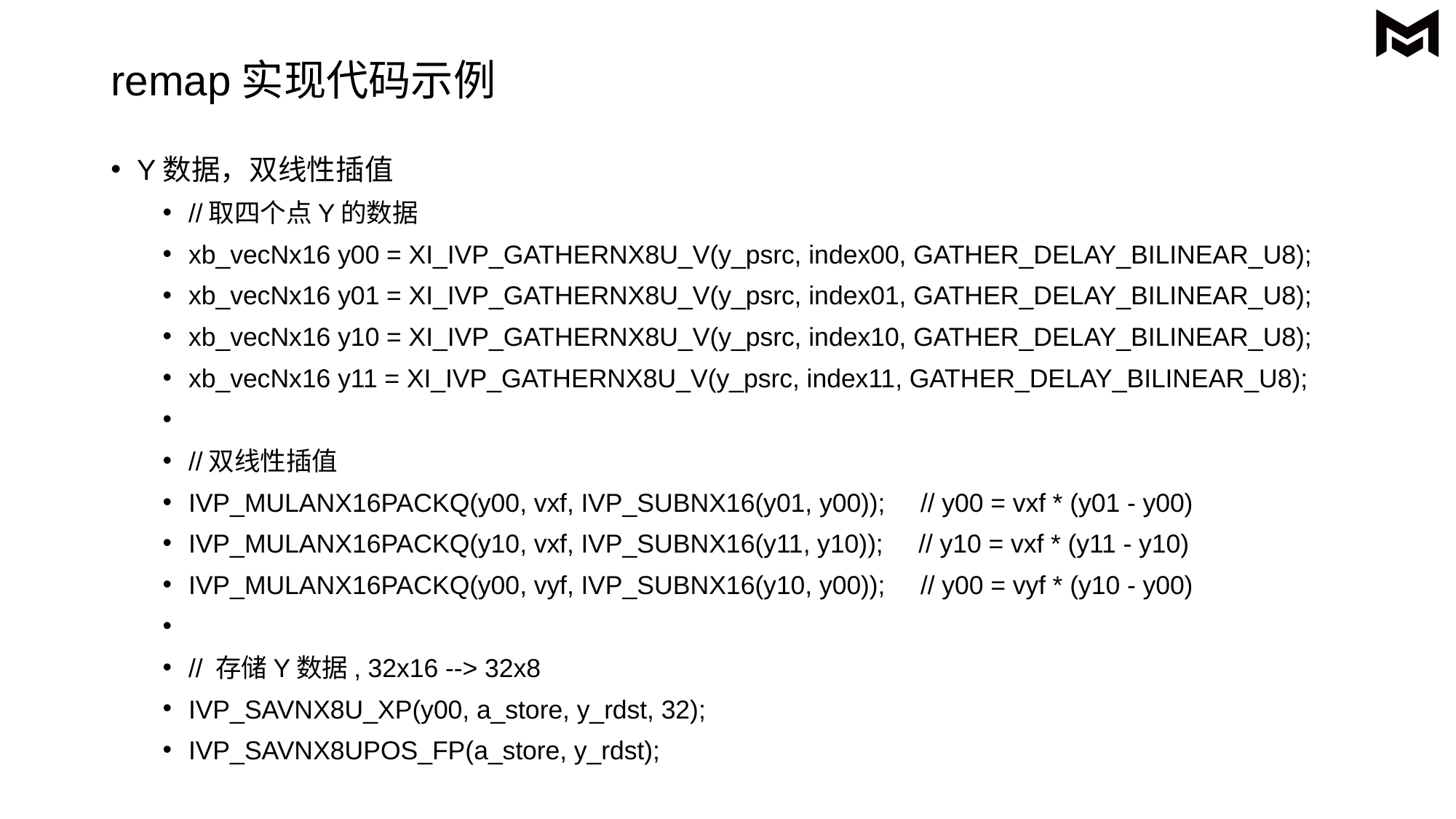

# remap实现代码示例
Y数据，双线性插值
//取四个点Y的数据
xb_vecNx16 y00 = XI_IVP_GATHERNX8U_V(y_psrc, index00, GATHER_DELAY_BILINEAR_U8);
xb_vecNx16 y01 = XI_IVP_GATHERNX8U_V(y_psrc, index01, GATHER_DELAY_BILINEAR_U8);
xb_vecNx16 y10 = XI_IVP_GATHERNX8U_V(y_psrc, index10, GATHER_DELAY_BILINEAR_U8);
xb_vecNx16 y11 = XI_IVP_GATHERNX8U_V(y_psrc, index11, GATHER_DELAY_BILINEAR_U8);

//双线性插值
IVP_MULANX16PACKQ(y00, vxf, IVP_SUBNX16(y01, y00));     // y00 = vxf * (y01 - y00)
IVP_MULANX16PACKQ(y10, vxf, IVP_SUBNX16(y11, y10));     // y10 = vxf * (y11 - y10)
IVP_MULANX16PACKQ(y00, vyf, IVP_SUBNX16(y10, y00));     // y00 = vyf * (y10 - y00)

// 存储Y数据, 32x16 --> 32x8
IVP_SAVNX8U_XP(y00, a_store, y_rdst, 32);
IVP_SAVNX8UPOS_FP(a_store, y_rdst);